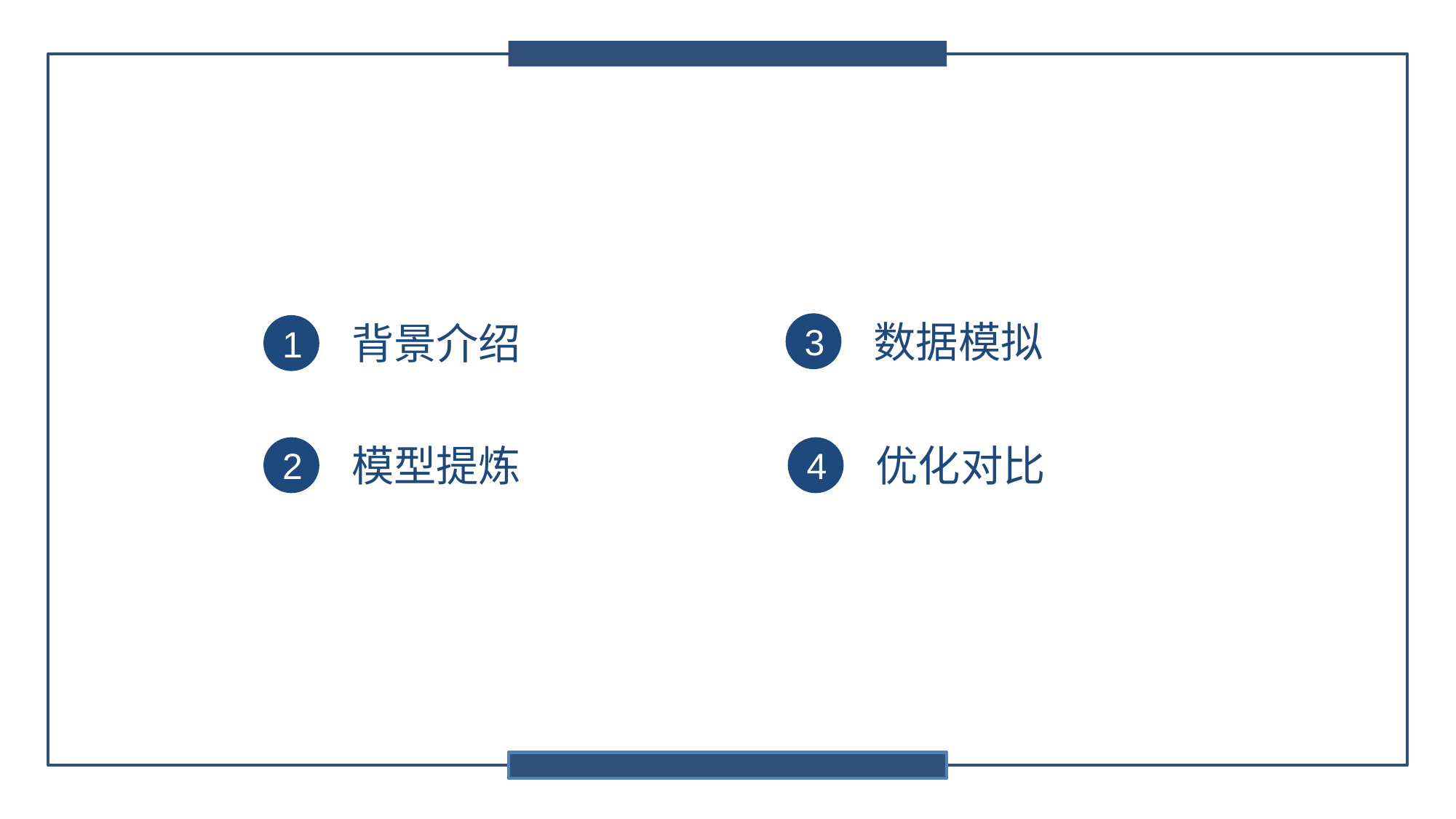

CONTENTS
数据模拟
3
背景介绍
1
模型提炼
2
优化对比
4